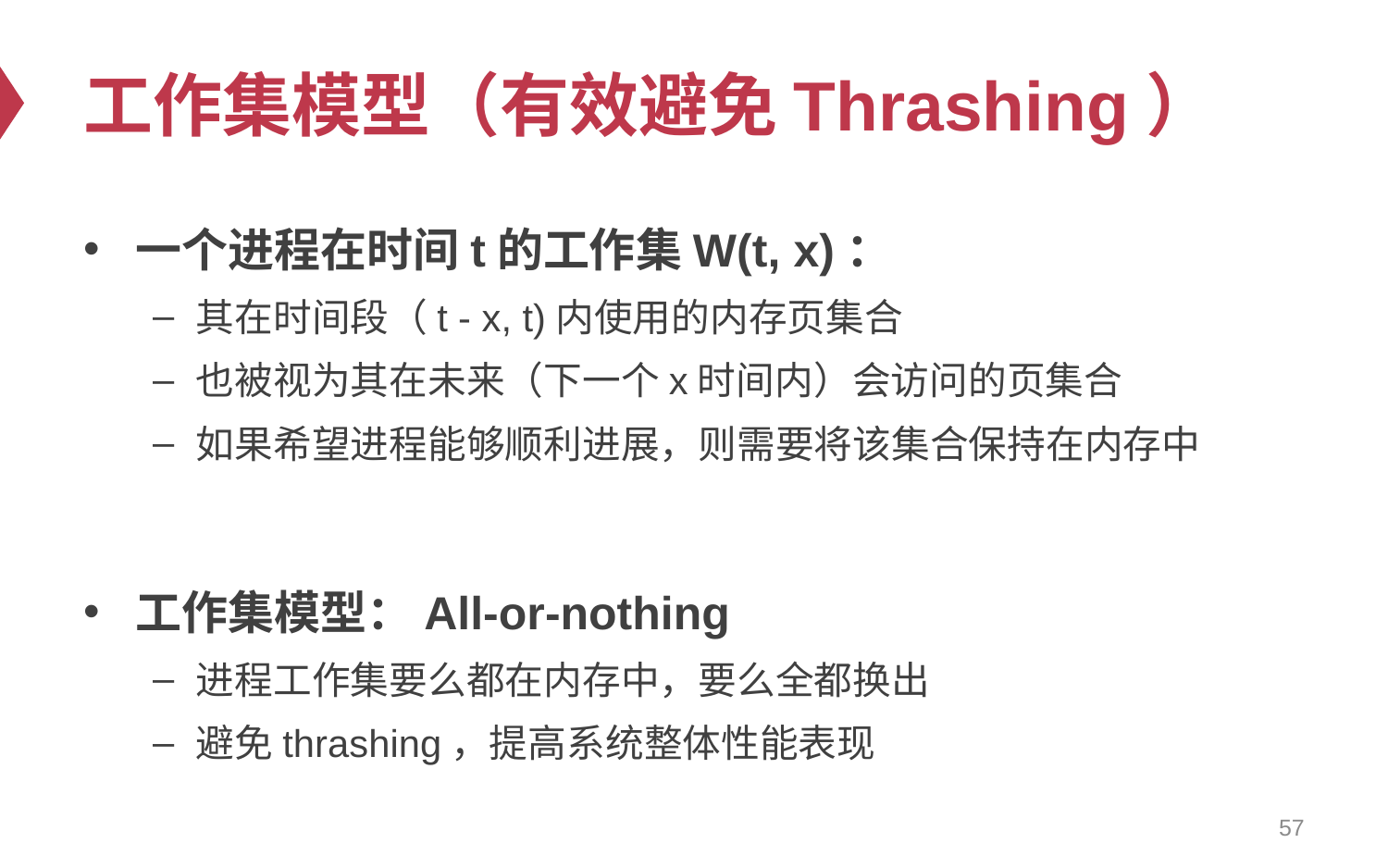

# 工作集模型（有效避免Thrashing）
一个进程在时间t的工作集W(t, x)：
其在时间段（t - x, t)内使用的内存页集合
也被视为其在未来（下一个x时间内）会访问的页集合
如果希望进程能够顺利进展，则需要将该集合保持在内存中

工作集模型：All-or-nothing
进程工作集要么都在内存中，要么全都换出
避免thrashing，提高系统整体性能表现
57